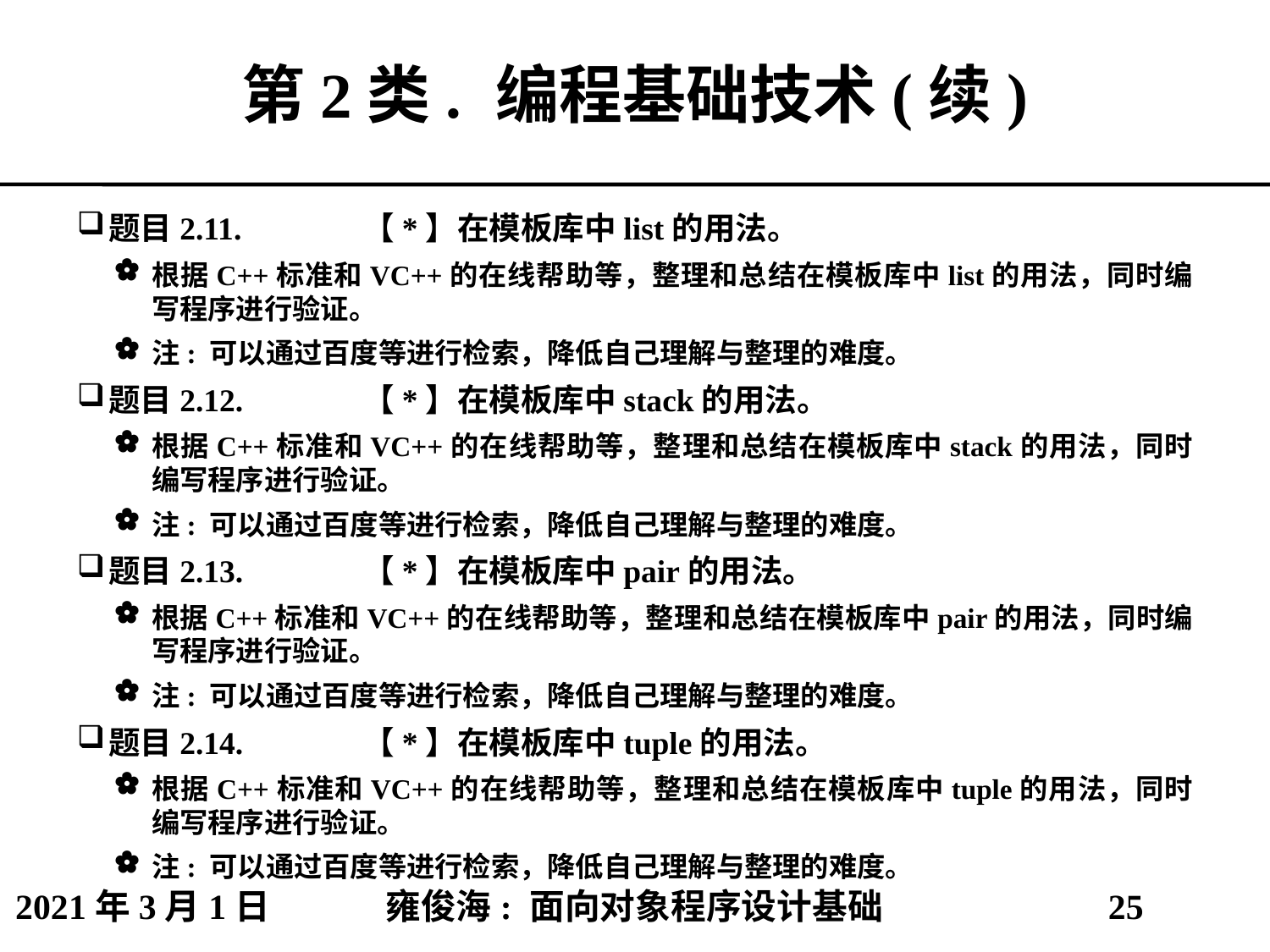

# 第2类.	编程基础技术(续)

题目2.11.	【*】在模板库中list的用法。
根据C++标准和VC++的在线帮助等，整理和总结在模板库中list的用法，同时编写程序进行验证。
注: 可以通过百度等进行检索，降低自己理解与整理的难度。
题目2.12.	【*】在模板库中stack的用法。
根据C++标准和VC++的在线帮助等，整理和总结在模板库中stack的用法，同时编写程序进行验证。
注: 可以通过百度等进行检索，降低自己理解与整理的难度。
题目2.13.	【*】在模板库中pair的用法。
根据C++标准和VC++的在线帮助等，整理和总结在模板库中pair的用法，同时编写程序进行验证。
注: 可以通过百度等进行检索，降低自己理解与整理的难度。
题目2.14.	【*】在模板库中tuple的用法。
根据C++标准和VC++的在线帮助等，整理和总结在模板库中tuple的用法，同时编写程序进行验证。
注: 可以通过百度等进行检索，降低自己理解与整理的难度。
2021年3月1日
雍俊海: 面向对象程序设计基础
25